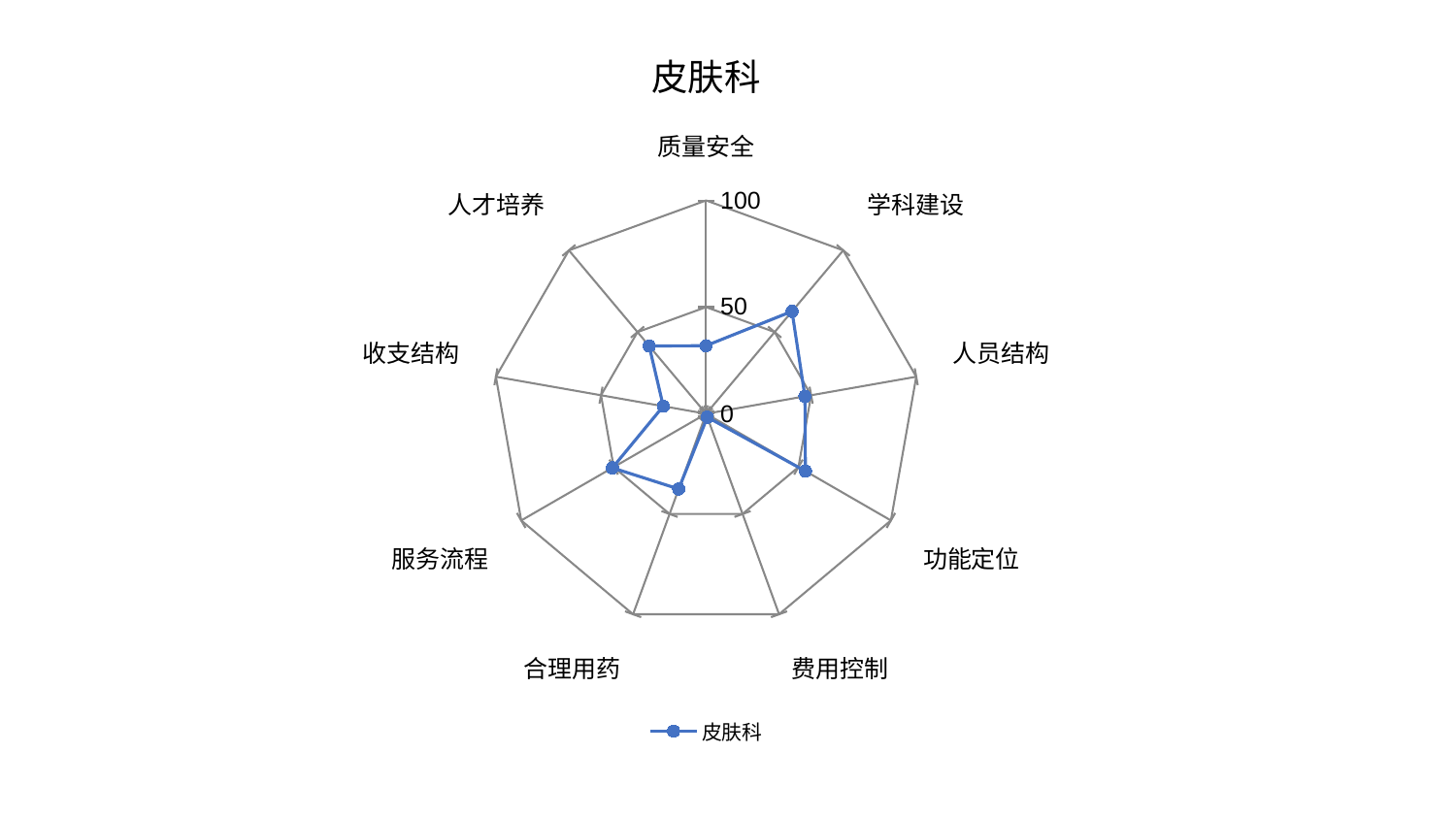

### Chart: 皮肤科

| Category | 皮肤科 |
|---|---|
| 质量安全 | 31.919638483409 |
| 学科建设 | 62.68838581149956 |
| 人员结构 | 47.03335798806273 |
| 功能定位 | 53.785611904136495 |
| 费用控制 | 1.717370173933861 |
| 合理用药 | 37.520037854515735 |
| 服务流程 | 50.69118855741674 |
| 收支结构 | 20.368948850717494 |
| 人才培养 | 41.476681844478854 |
96